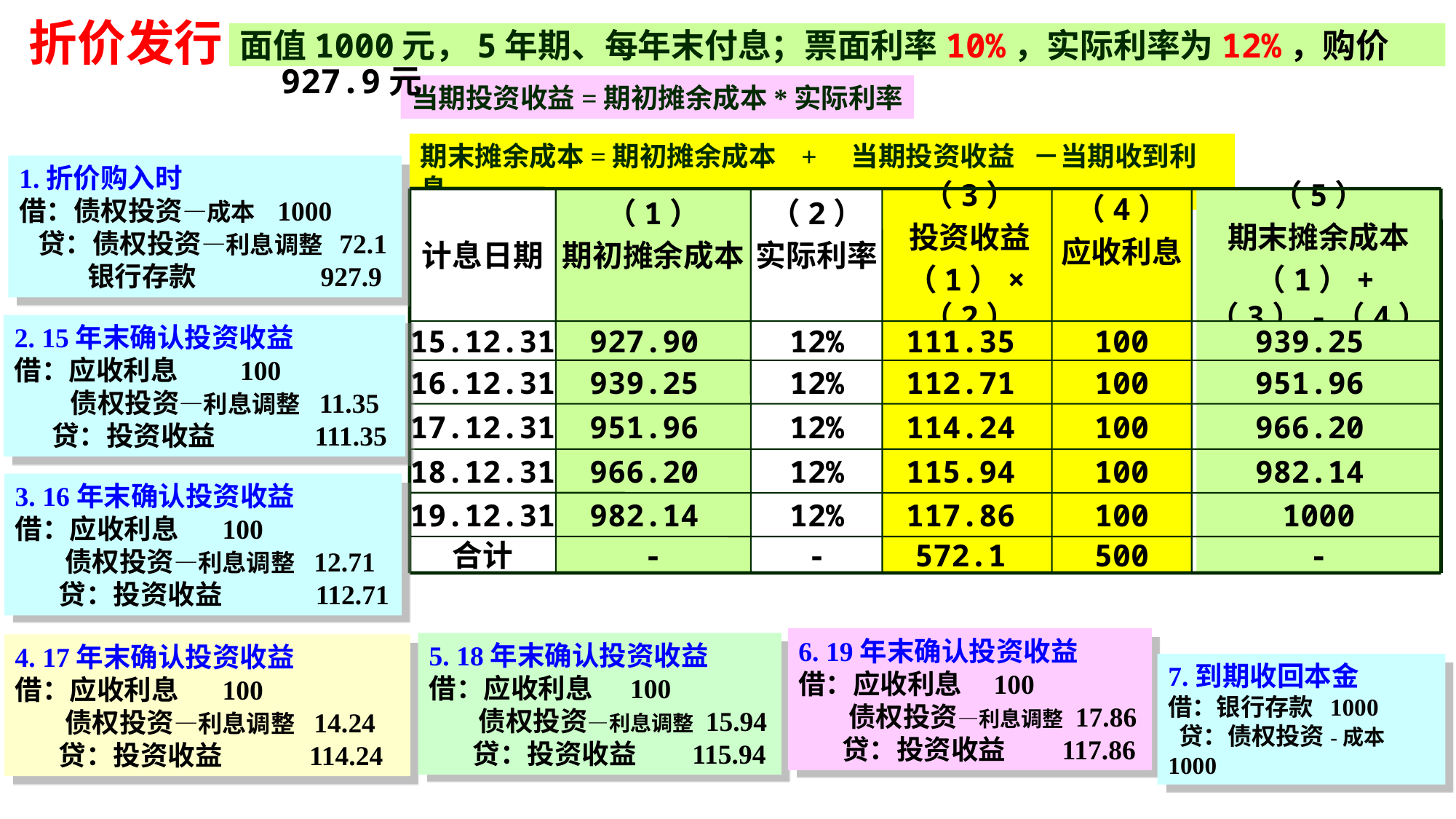

# 折价发行
面值1000元，5年期、每年末付息；票面利率10%，实际利率为12%，购价927.9元
当期投资收益=期初摊余成本*实际利率
期末摊余成本=期初摊余成本   +    当期投资收益   －当期收到利息
1.折价购入时
借：债权投资—成本   1000
  贷：债权投资—利息调整  72.1
          银行存款                   927.9
计息日期

（1）
期初摊余成本

（2）
实际利率

（3）
投资收益
（1）×（2）

（4）
应收利息

（5）
期末摊余成本
（1）+（3）-（4）

2. 15年末确认投资收益
借：应收利息         100
        债权投资—利息调整  11.35
     贷：投资收益               111.35
15.12.31

927.90
12%
111.35
100
939.25
16.12.31

939.25
12%
112.71
100
951.96
17.12.31

951.96
12%
114.24
100
966.20
18.12.31

966.20
12%
115.94
100
982.14
3. 16年末确认投资收益
借：应收利息      100
       债权投资—利息调整  12.71
      贷：投资收益              112.71
19.12.31

982.14
12%
117.86
100
1000
合计

-
-
572.1
500
-

6. 19年末确认投资收益
借：应收利息    100
       债权投资—利息调整 17.86
      贷：投资收益        117.86
5. 18年末确认投资收益
借：应收利息     100
       债权投资—利息调整 15.94
      贷：投资收益        115.94
4. 17年末确认投资收益
借：应收利息      100
       债权投资—利息调整  14.24
      贷：投资收益             114.24
7.到期收回本金
借：银行存款  1000
 贷：债权投资-成本 1000